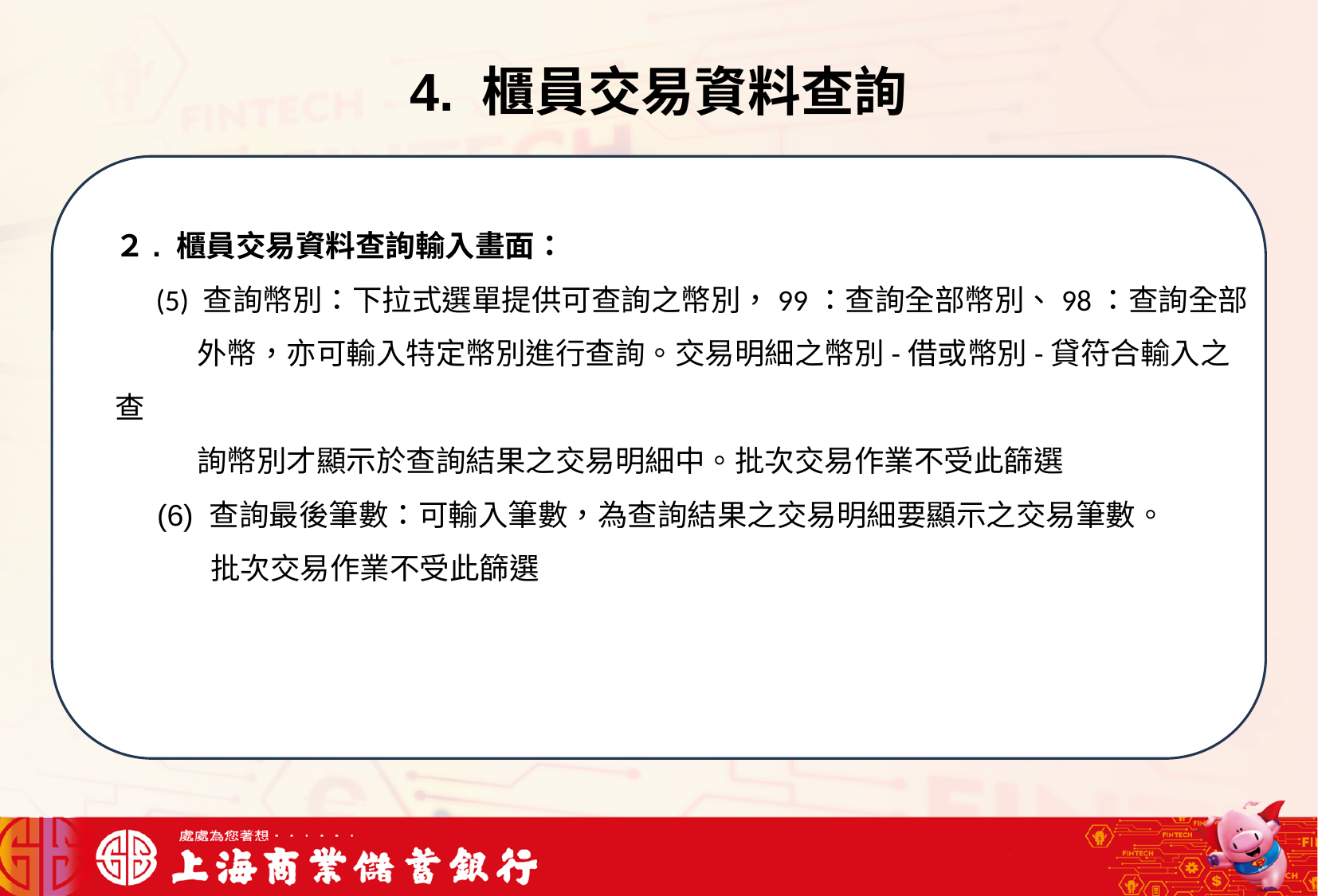

# 4. 櫃員交易資料查詢
我們可以將信用卡相關資料存在一個檔案中，將這些檔案中的文字進行詞向量的轉換，把文字轉成數字向量存在向量資料庫中，透過檢索器在向量資料庫搜尋與用戶問題最接近的資訊，透過生成器，生成最合適的答案回覆用戶
２. 櫃員交易資料查詢輸入畫面：
      (5) 查詢幣別：下拉式選單提供可查詢之幣別，99：查詢全部幣別、98：查詢全部
           外幣，亦可輸入特定幣別進行查詢。交易明細之幣別-借或幣別-貸符合輸入之查
           詢幣別才顯示於查詢結果之交易明細中。批次交易作業不受此篩選
     (6) 查詢最後筆數：可輸入筆數，為查詢結果之交易明細要顯示之交易筆數。
             批次交易作業不受此篩選